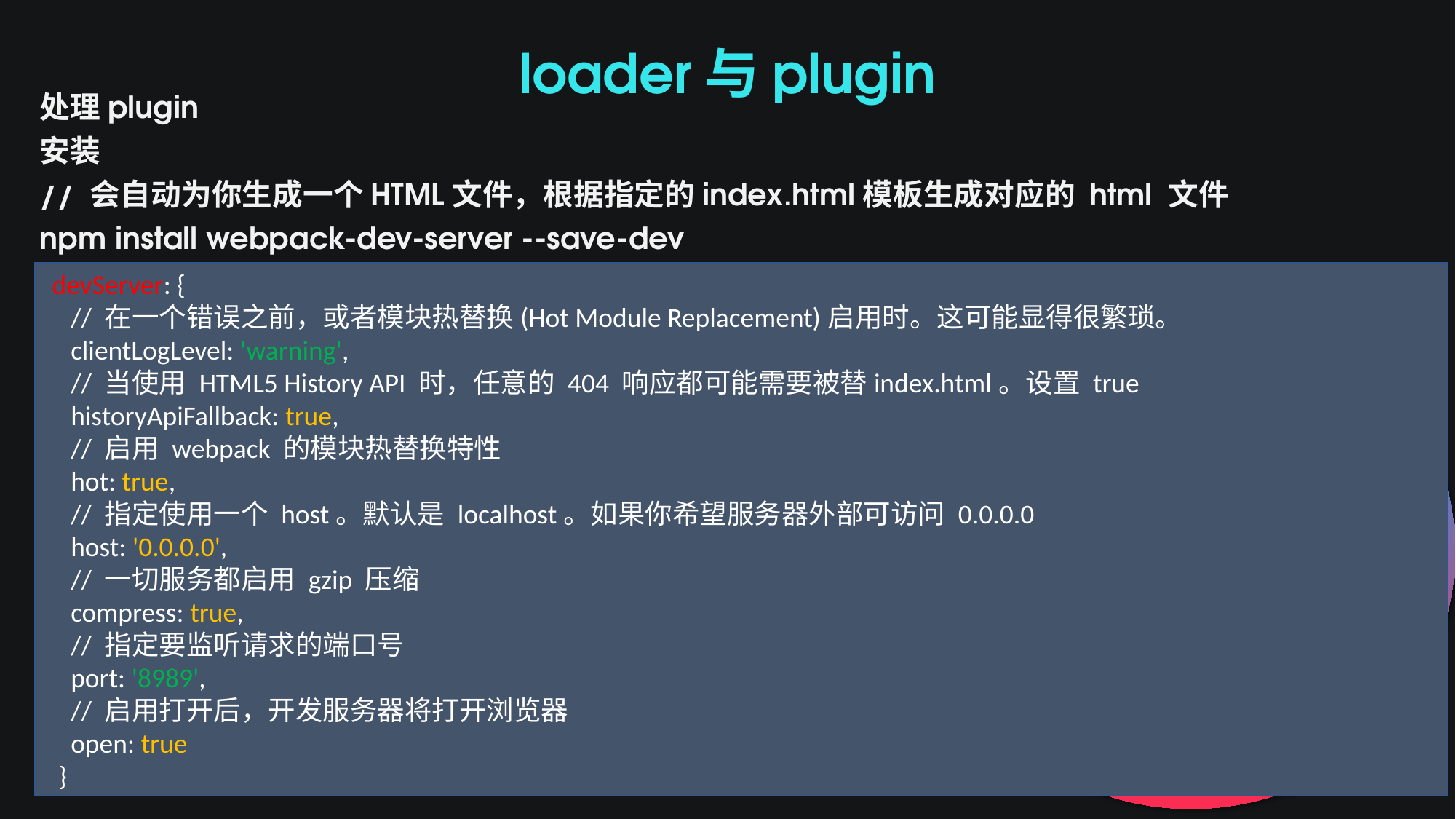

loader与plugin

处理plugin
安装
// 会自动为你生成一个HTML文件，根据指定的index.html模板生成对应的 html 文件
npm install webpack-dev-server --save-dev
 devServer: {
    // 在一个错误之前，或者模块热替换(Hot Module Replacement)启用时。这可能显得很繁琐。
    clientLogLevel: 'warning',
    // 当使用 HTML5 History API 时，任意的 404 响应都可能需要被替index.html。设置 true
    historyApiFallback: true,
    // 启用 webpack 的模块热替换特性
    hot: true,
    // 指定使用一个 host。默认是 localhost。如果你希望服务器外部可访问 0.0.0.0
    host: '0.0.0.0',
    // 一切服务都启用 gzip 压缩
    compress: true,
    // 指定要监听请求的端口号
    port: '8989',
    // 启用打开后，开发服务器将打开浏览器
    open: true
  }